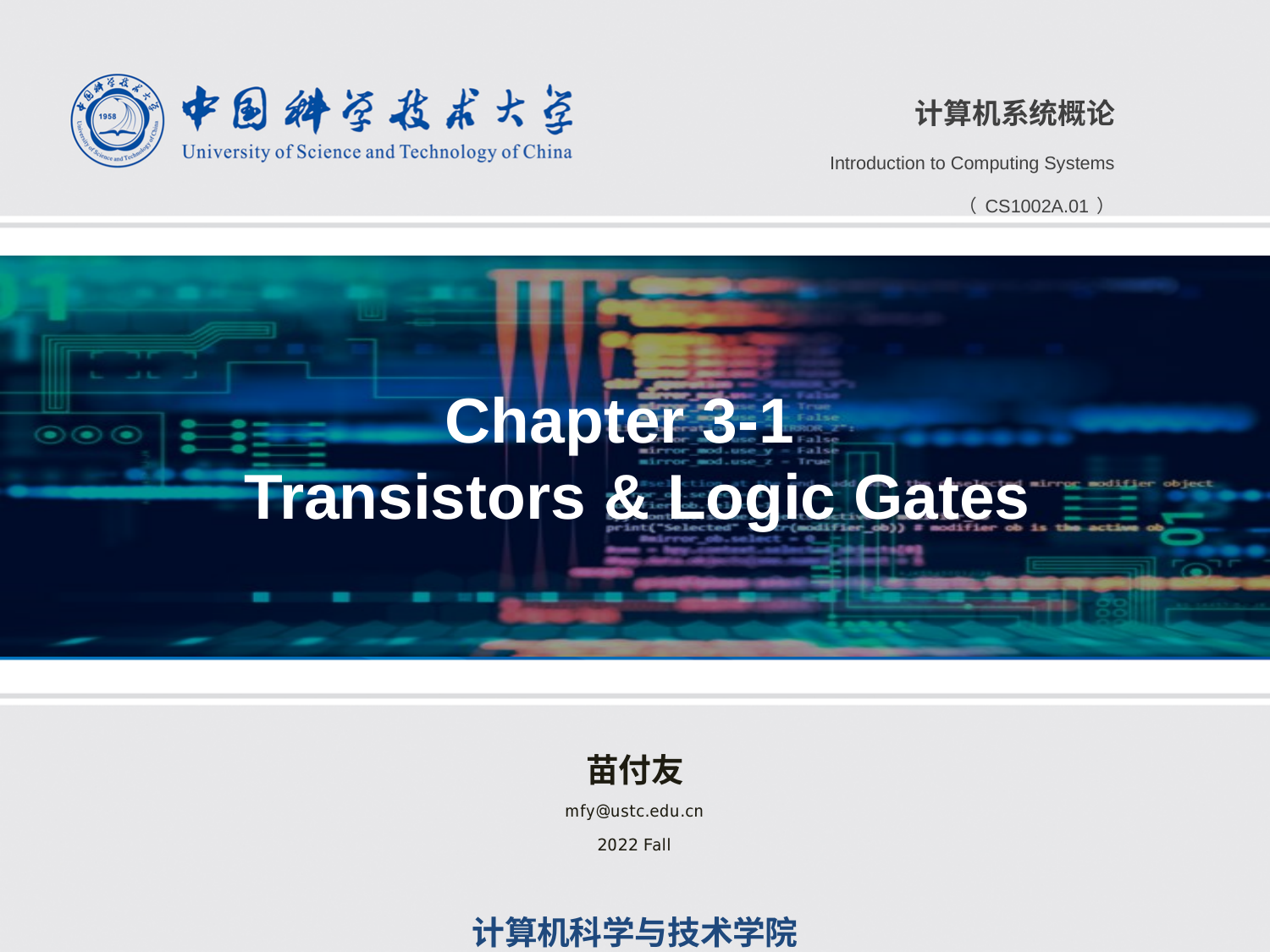

计算机系统概论
Introduction to Computing Systems
（CS1002A.01）
Chapter 3-1
Transistors & Logic Gates
苗付友
mfy@ustc.edu.cn
2022 Fall

计算机科学与技术学院
School of Computer Science and Technology